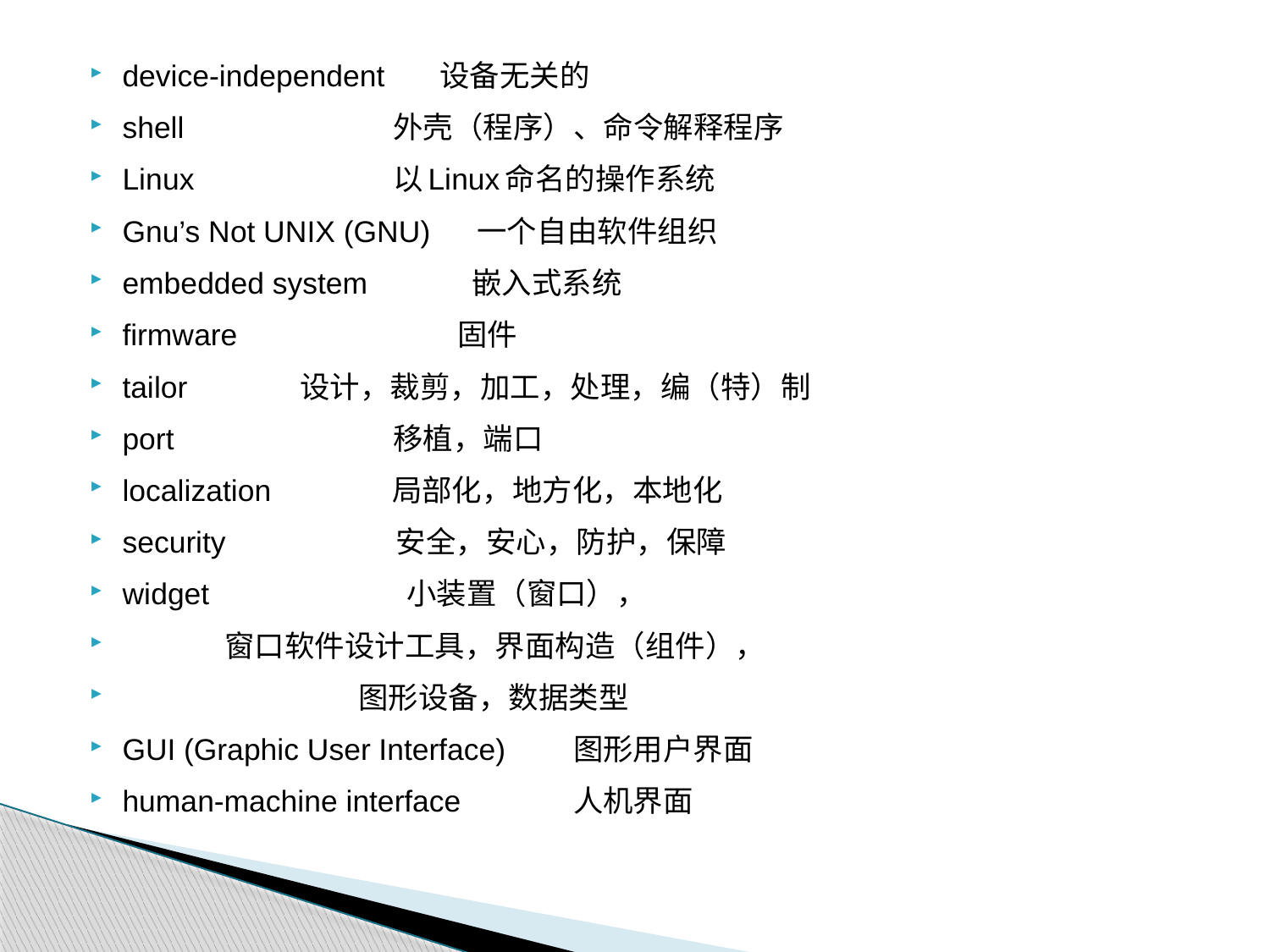

device-independent      设备无关的
shell                       	外壳（程序）、命令解释程序
Linux                      	以Linux命名的操作系统
Gnu’s Not UNIX (GNU)     一个自由软件组织
embedded system            嵌入式系统
firmware                          固件
tailor             设计，裁剪，加工，处理，编（特）制
port                        	移植，端口
localization              局部化，地方化，本地化
security                    安全，安心，防护，保障
widget 	    	 小装置（窗口），
			 窗口软件设计工具，界面构造（组件），
　　                          图形设备，数据类型
GUI (Graphic User Interface)    	图形用户界面
human-machine interface       	人机界面